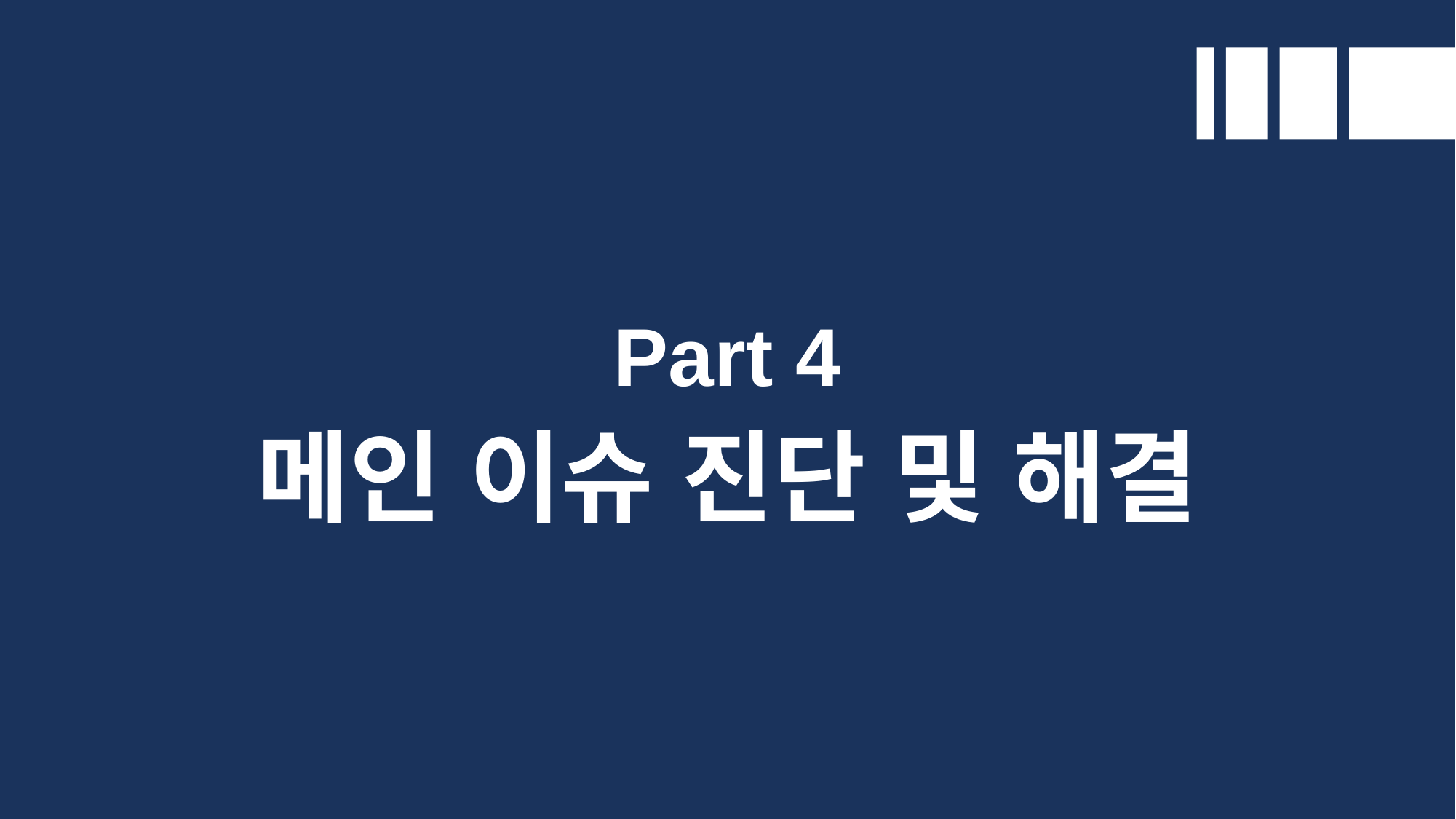

Part 4
메인 이슈 진단 및 해결